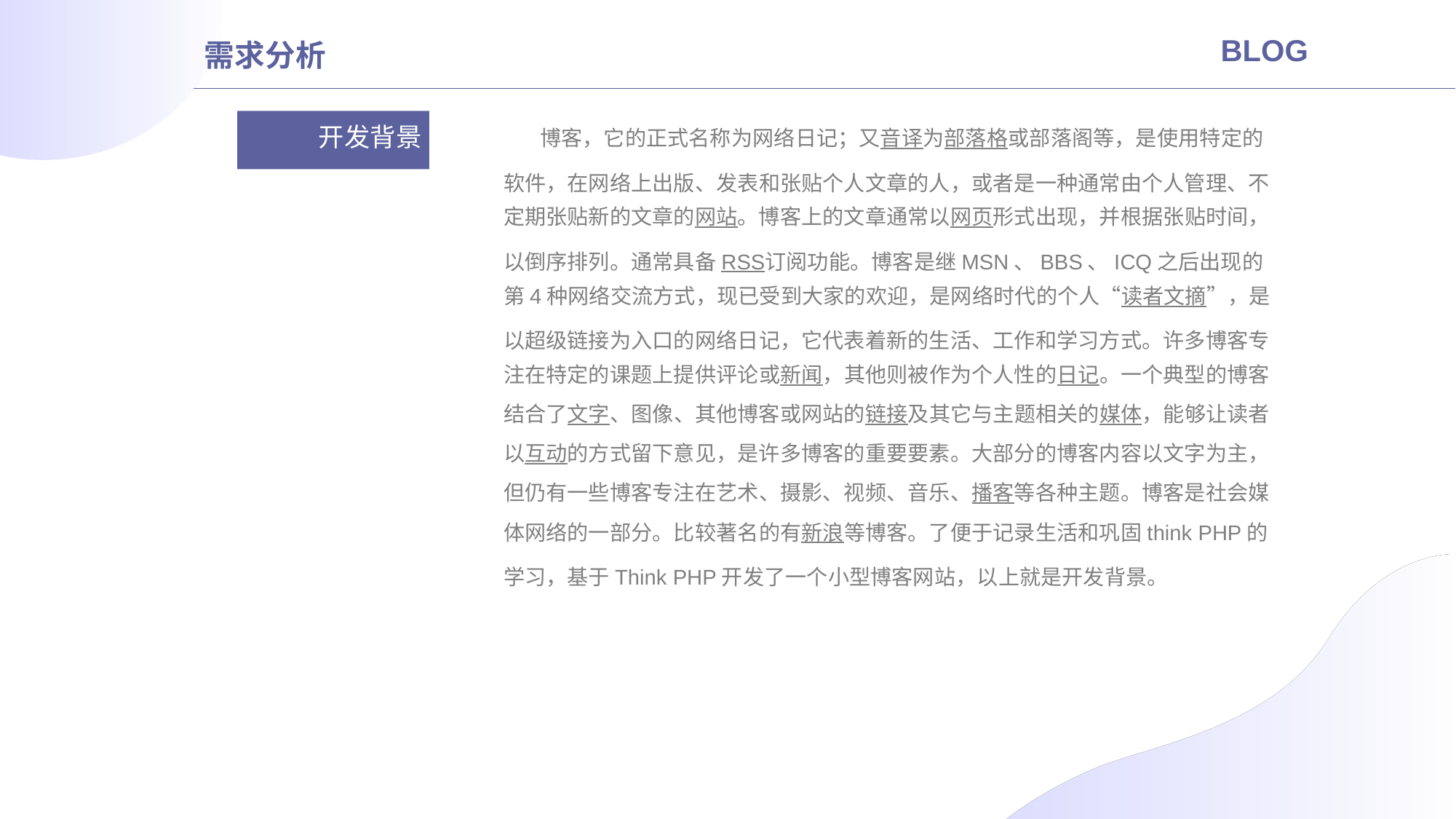

需求分析
BLOG
 开发背景
博客，它的正式名称为网络日记；又音译为部落格或部落阁等，是使用特定的软件，在网络上出版、发表和张贴个人文章的人，或者是一种通常由个人管理、不定期张贴新的文章的网站。博客上的文章通常以网页形式出现，并根据张贴时间，以倒序排列。通常具备RSS订阅功能。博客是继MSN、BBS、ICQ之后出现的第4种网络交流方式，现已受到大家的欢迎，是网络时代的个人“读者文摘”，是以超级链接为入口的网络日记，它代表着新的生活、工作和学习方式。许多博客专注在特定的课题上提供评论或新闻，其他则被作为个人性的日记。一个典型的博客结合了文字、图像、其他博客或网站的链接及其它与主题相关的媒体，能够让读者以互动的方式留下意见，是许多博客的重要要素。大部分的博客内容以文字为主，但仍有一些博客专注在艺术、摄影、视频、音乐、播客等各种主题。博客是社会媒体网络的一部分。比较著名的有新浪等博客。了便于记录生活和巩固think PHP的学习，基于Think PHP开发了一个小型博客网站，以上就是开发背景。